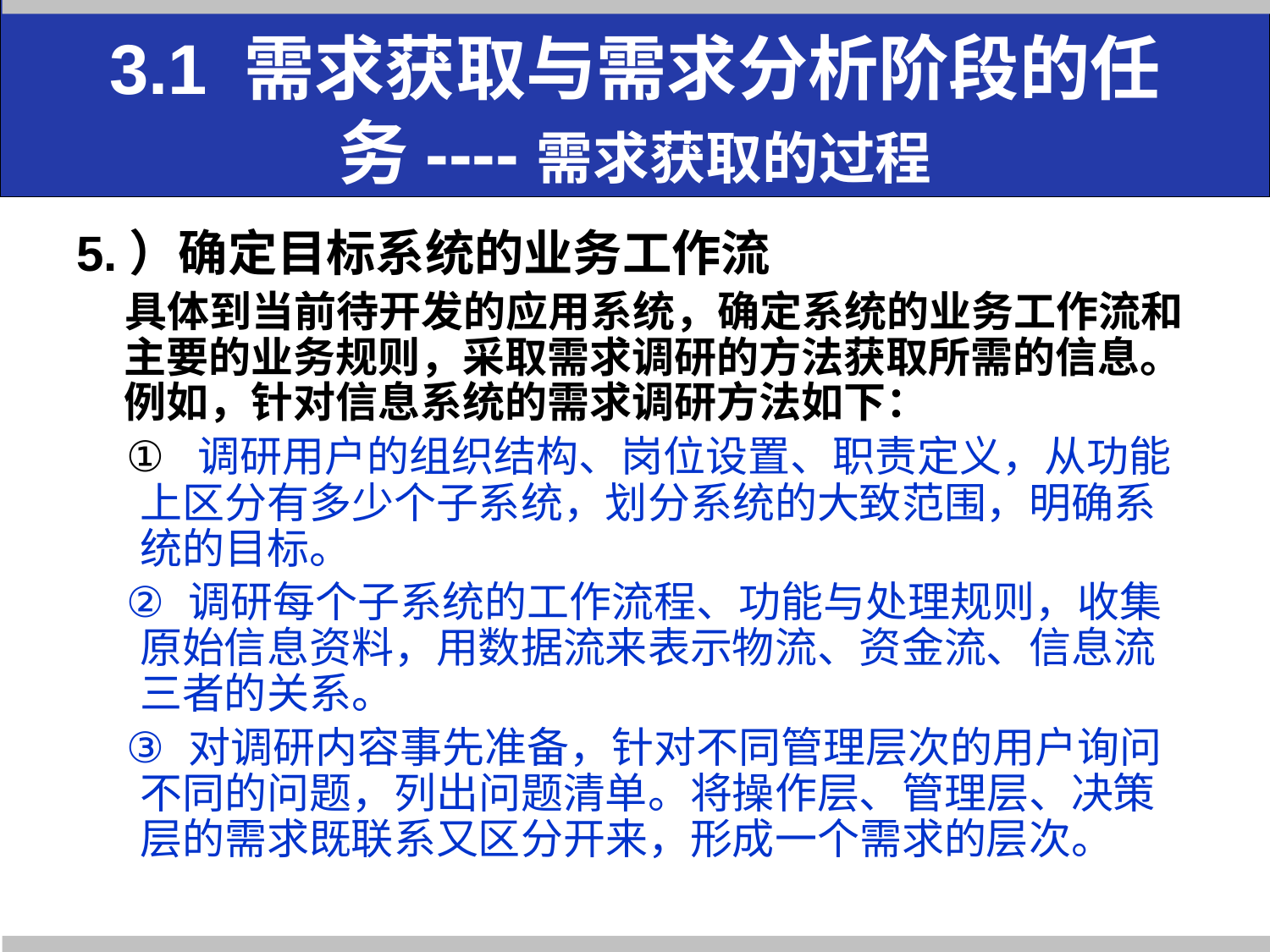

# 3.1 需求获取与需求分析阶段的任务----需求获取的过程
5.）确定目标系统的业务工作流
    具体到当前待开发的应用系统，确定系统的业务工作流和主要的业务规则，采取需求调研的方法获取所需的信息。例如，针对信息系统的需求调研方法如下：
  调研用户的组织结构、岗位设置、职责定义，从功能上区分有多少个子系统，划分系统的大致范围，明确系统的目标。
 调研每个子系统的工作流程、功能与处理规则，收集原始信息资料，用数据流来表示物流、资金流、信息流三者的关系。
 对调研内容事先准备，针对不同管理层次的用户询问不同的问题，列出问题清单。将操作层、管理层、决策层的需求既联系又区分开来，形成一个需求的层次。
240